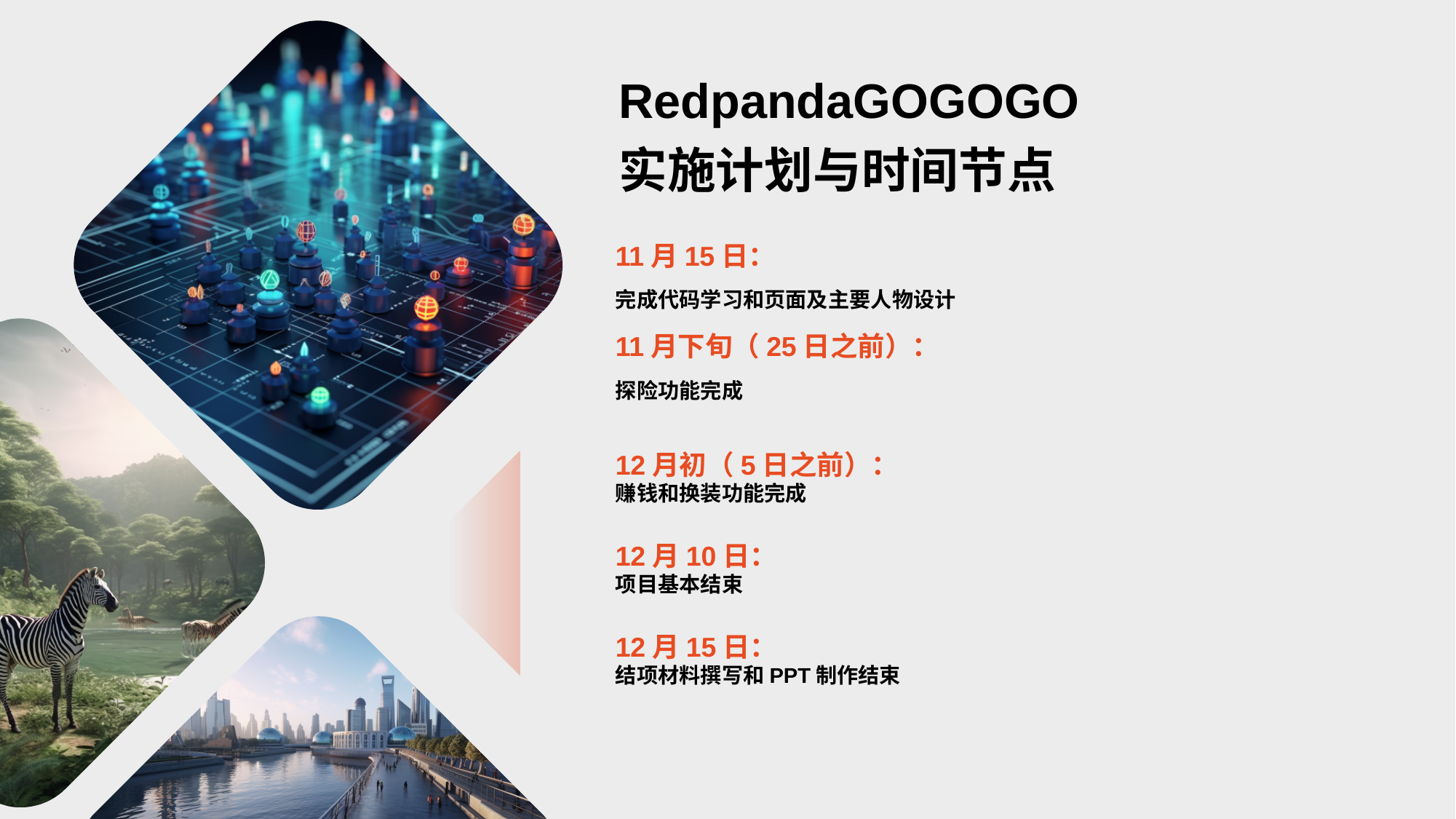

RedpandaGOGOGO
实施计划与时间节点
11月15日：
完成代码学习和页面及主要人物设计
11月下旬（25日之前）：
探险功能完成

12月初（5日之前）：
赚钱和换装功能完成

12月10日：
项目基本结束

12月15日：
结项材料撰写和PPT制作结束